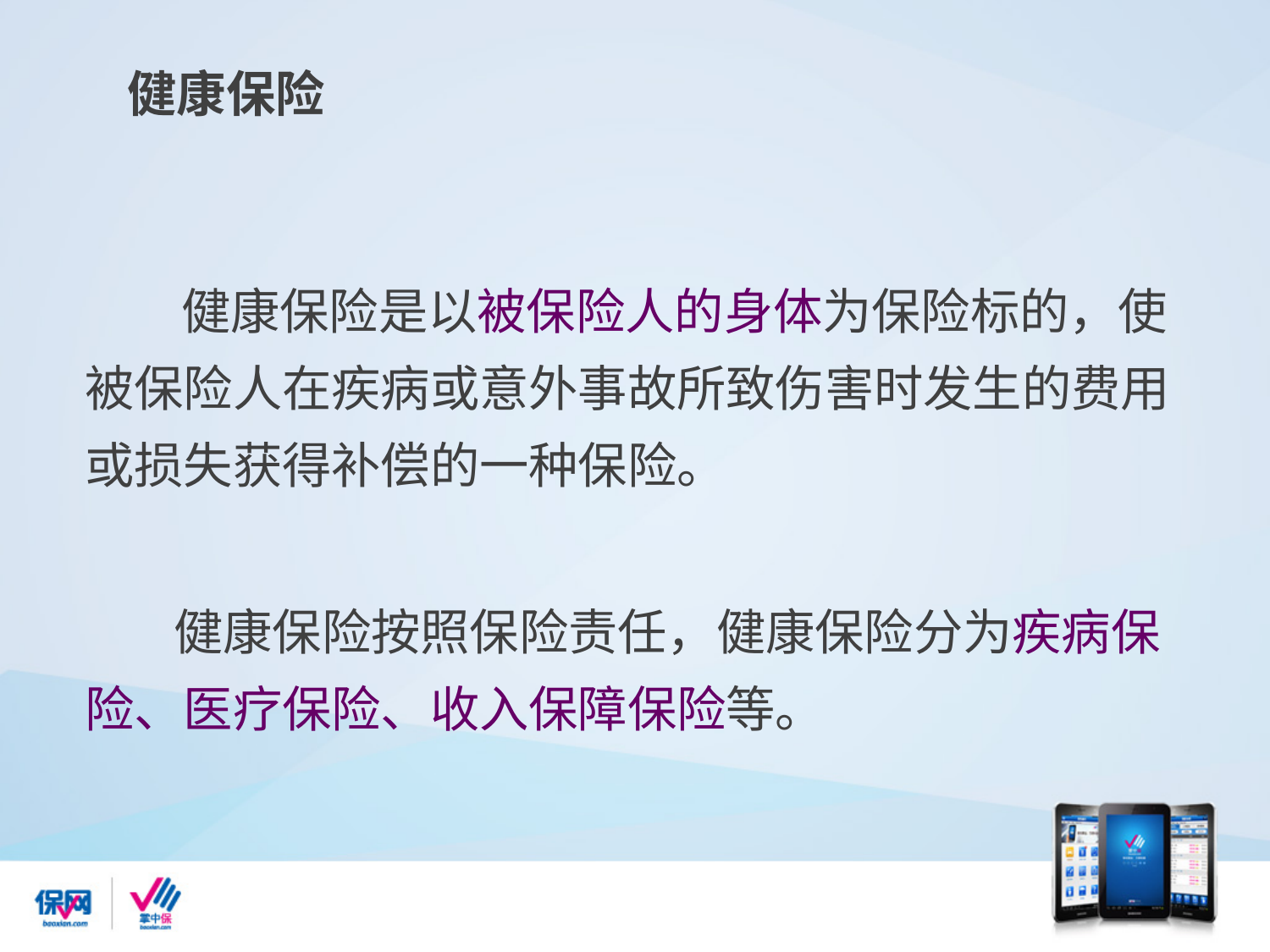

健康保险
            健康保险是以被保险人的身体为保险标的，使被保险人在疾病或意外事故所致伤害时发生的费用或损失获得补偿的一种保险。
       健康保险按照保险责任，健康保险分为疾病保险、医疗保险、收入保障保险等。